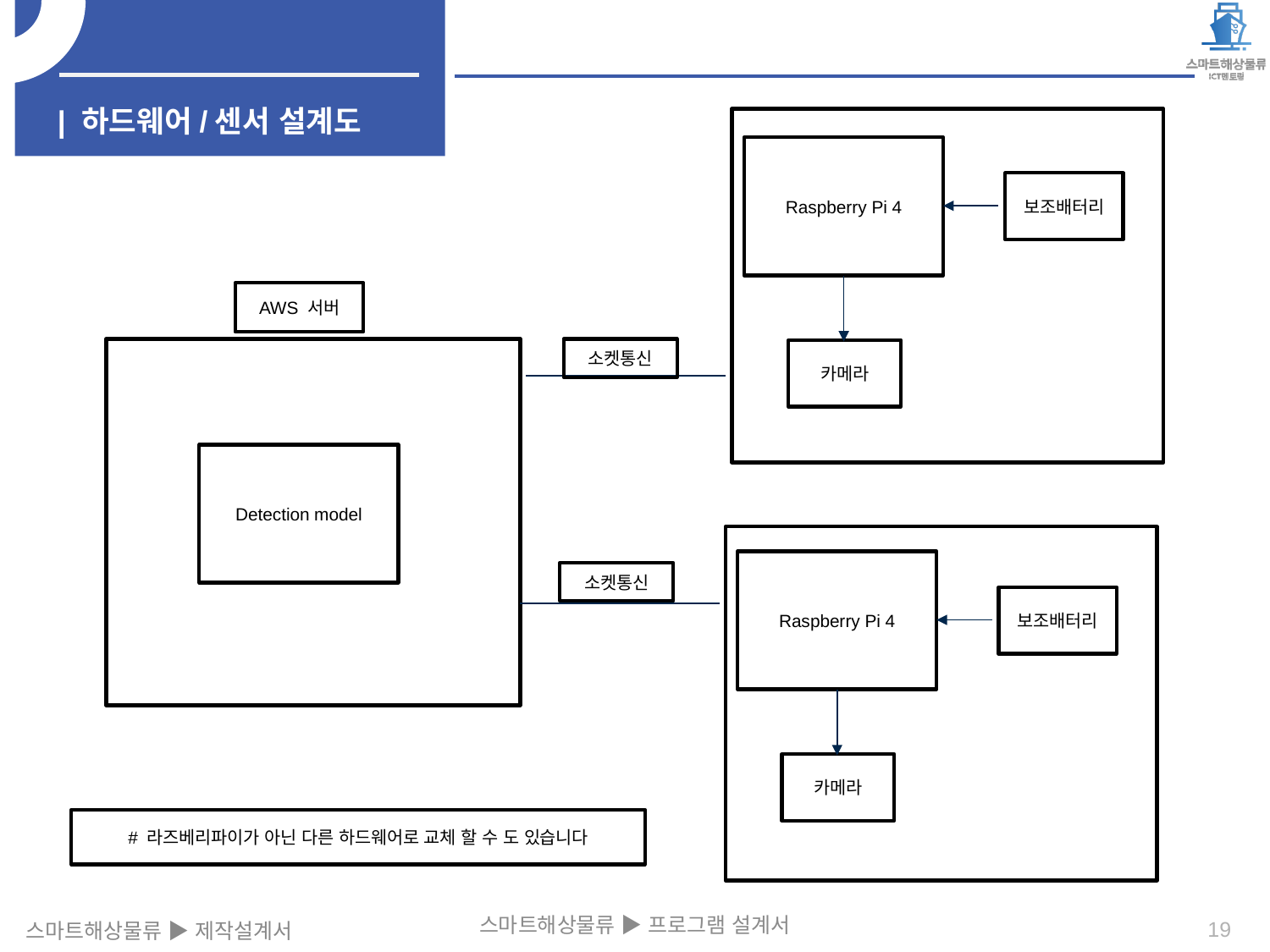

| 하드웨어/센서 설계도

Raspberry Pi 4
보조배터리
AWS 서버

소켓통신
카메라
Detection model

Raspberry Pi 4
소켓통신
보조배터리
카메라
# 라즈베리파이가 아닌 다른 하드웨어로 교체 할 수 도 있습니다
스마트해상물류 ▶ 프로그램 설계서
19